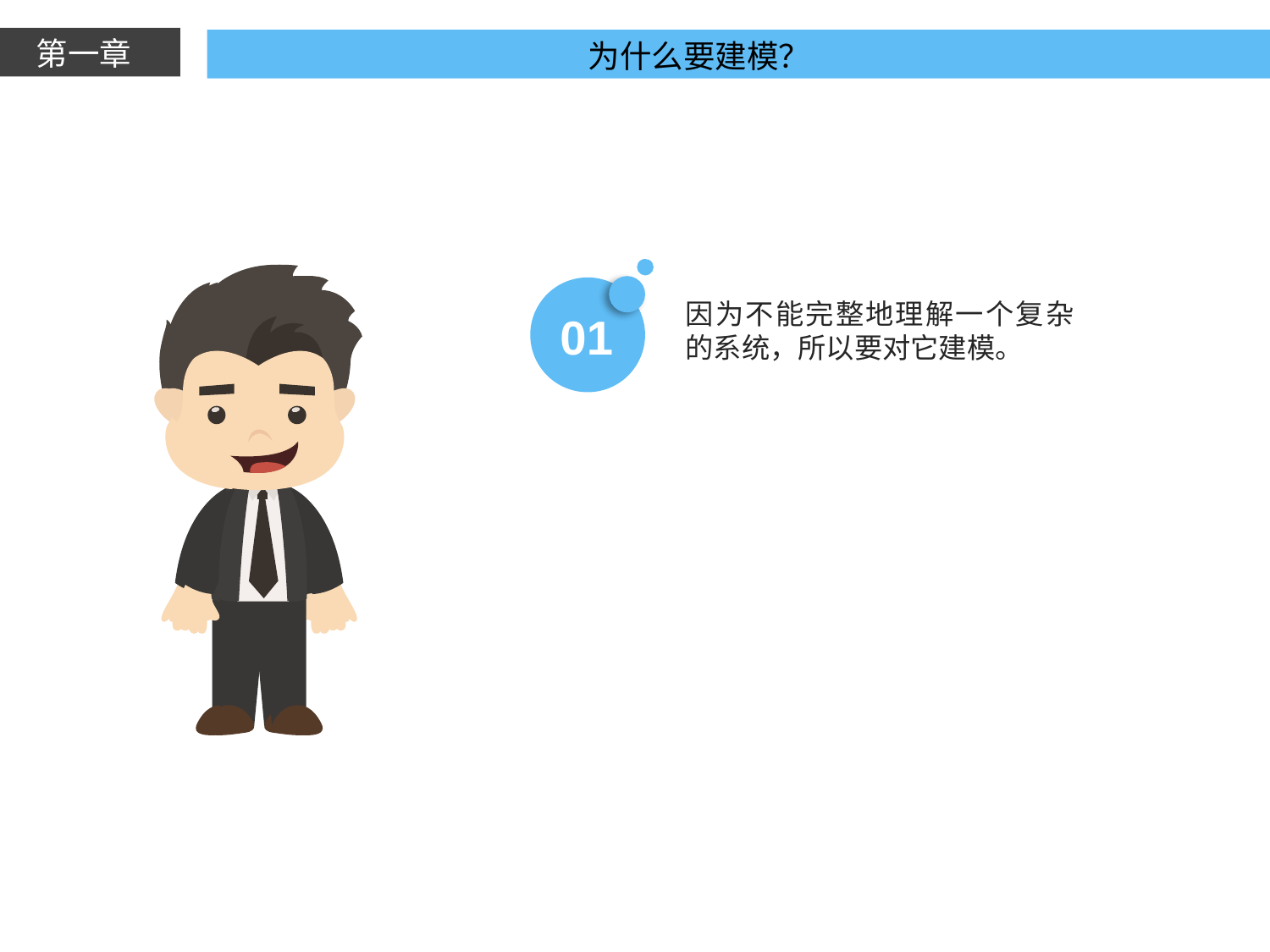

第一章

为什么要建模？

01
因为不能完整地理解一个复杂的系统，所以要对它建模。